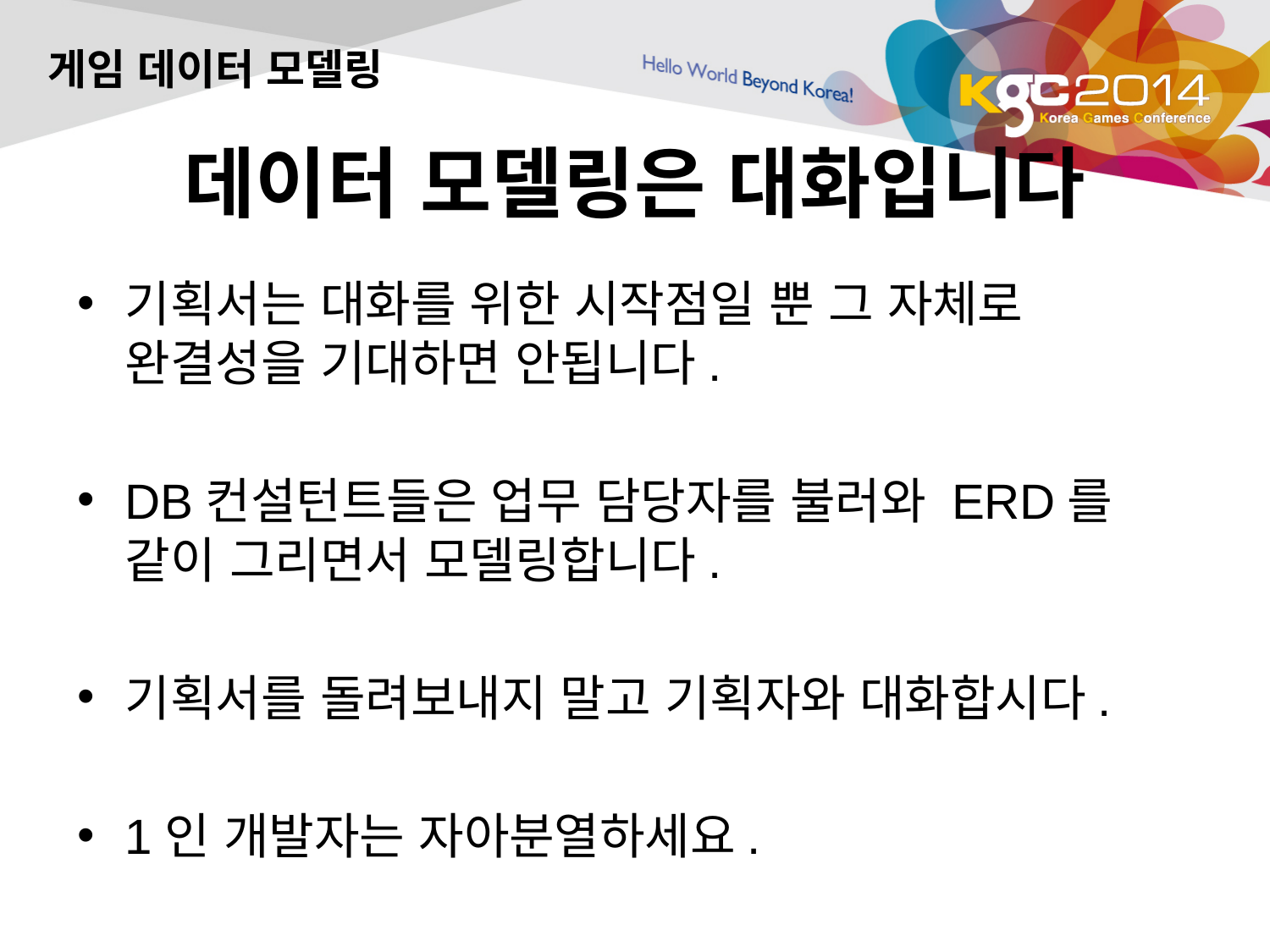

게임 데이터 모델링
# 데이터 모델링은 대화입니다
기획서는 대화를 위한 시작점일 뿐 그 자체로 완결성을 기대하면 안됩니다.

DB컨설턴트들은 업무 담당자를 불러와 ERD를 같이 그리면서 모델링합니다.

기획서를 돌려보내지 말고 기획자와 대화합시다.

1인 개발자는 자아분열하세요.